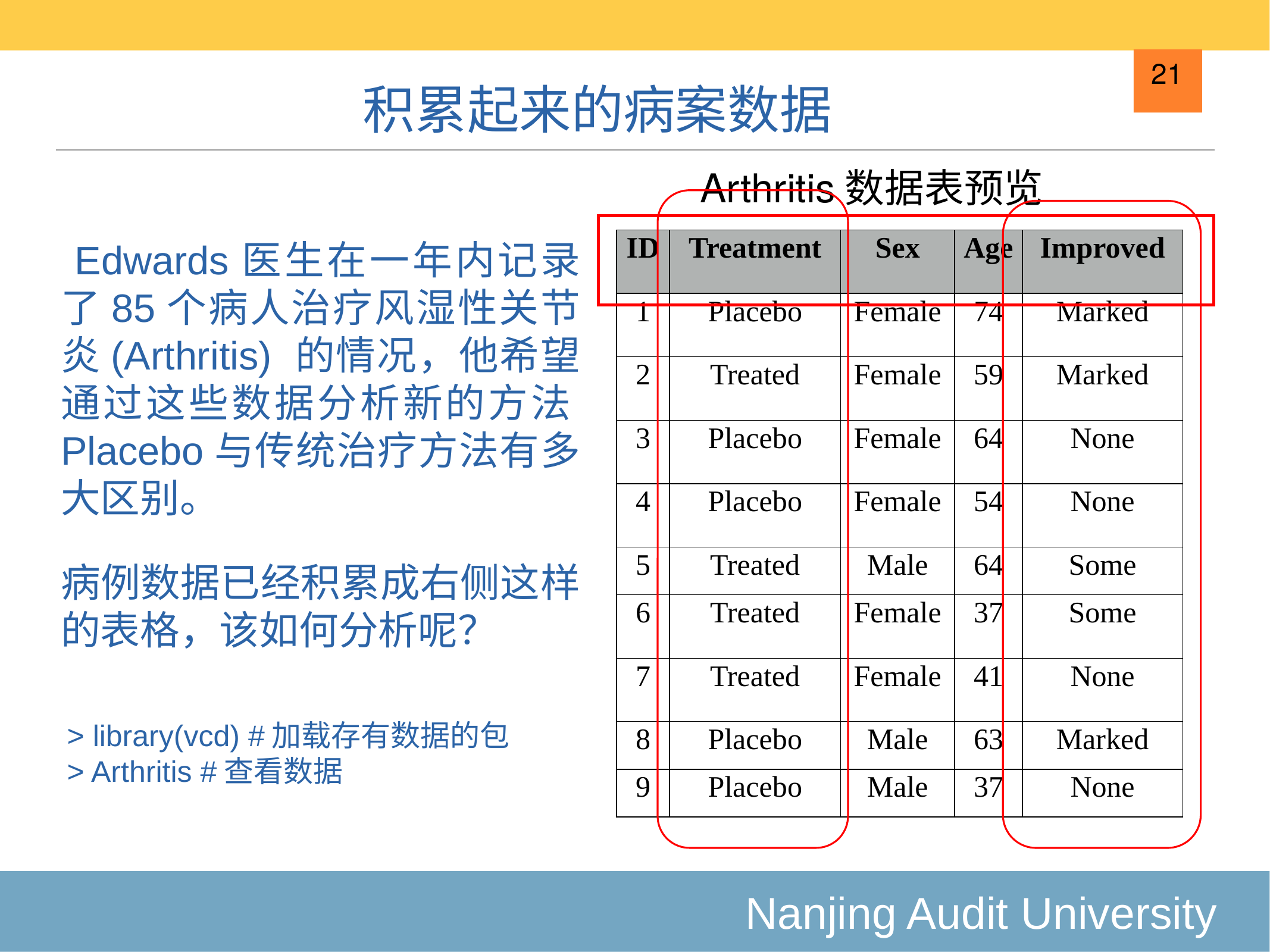

# 积累起来的病案数据
21
Arthritis数据表预览

 Edwards医生在一年内记录了85个病人治疗风湿性关节炎(Arthritis) 的情况，他希望通过这些数据分析新的方法Placebo与传统治疗方法有多大区别。
病例数据已经积累成右侧这样的表格，该如何分析呢？
| ID | Treatment | Sex | Age | Improved |
| --- | --- | --- | --- | --- |
| 1 | Placebo | Female | 74 | Marked |
| 2 | Treated | Female | 59 | Marked |
| 3 | Placebo | Female | 64 | None |
| 4 | Placebo | Female | 54 | None |
| 5 | Treated | Male | 64 | Some |
| 6 | Treated | Female | 37 | Some |
| 7 | Treated | Female | 41 | None |
| 8 | Placebo | Male | 63 | Marked |
| 9 | Placebo | Male | 37 | None |
> library(vcd) #加载存有数据的包
> Arthritis #查看数据